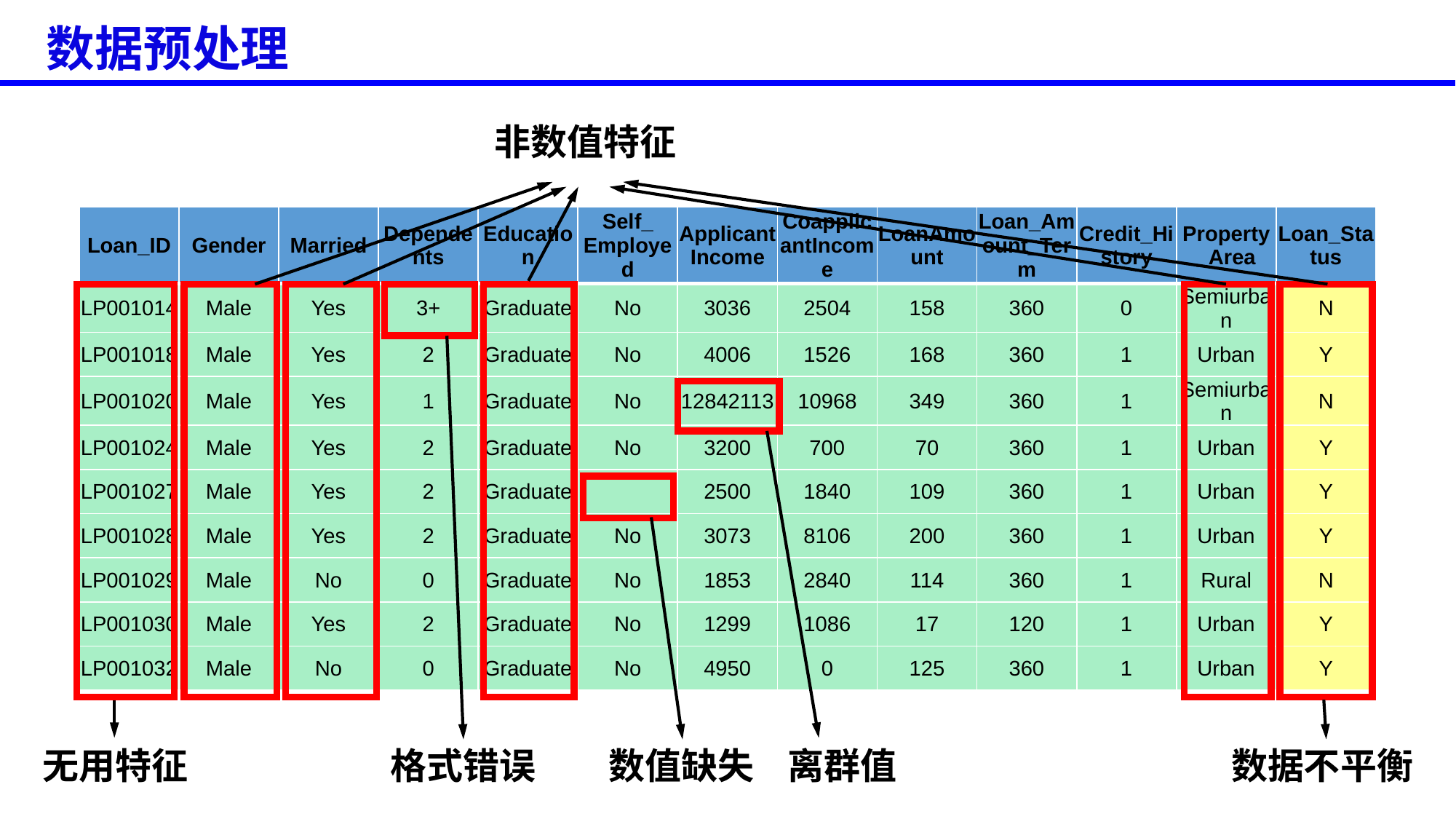

数据预处理
非数值特征
| Loan\_ID | Gender | Married | Dependents | Education | Self\_ Employed | ApplicantIncome | CoapplicantIncome | LoanAmount | Loan\_Amount\_Term | Credit\_History | Property\_Area | Loan\_Status |
| --- | --- | --- | --- | --- | --- | --- | --- | --- | --- | --- | --- | --- |
| LP001014 | Male | Yes | 3+ | Graduate | No | 3036 | 2504 | 158 | 360 | 0 | Semiurban | N |
| LP001018 | Male | Yes | 2 | Graduate | No | 4006 | 1526 | 168 | 360 | 1 | Urban | Y |
| LP001020 | Male | Yes | 1 | Graduate | No | 12842113 | 10968 | 349 | 360 | 1 | Semiurban | N |
| LP001024 | Male | Yes | 2 | Graduate | No | 3200 | 700 | 70 | 360 | 1 | Urban | Y |
| LP001027 | Male | Yes | 2 | Graduate |  | 2500 | 1840 | 109 | 360 | 1 | Urban | Y |
| LP001028 | Male | Yes | 2 | Graduate | No | 3073 | 8106 | 200 | 360 | 1 | Urban | Y |
| LP001029 | Male | No | 0 | Graduate | No | 1853 | 2840 | 114 | 360 | 1 | Rural | N |
| LP001030 | Male | Yes | 2 | Graduate | No | 1299 | 1086 | 17 | 120 | 1 | Urban | Y |
| LP001032 | Male | No | 0 | Graduate | No | 4950 | 0 | 125 | 360 | 1 | Urban | Y |

无用特征
格式错误
数值缺失
离群值
数据不平衡